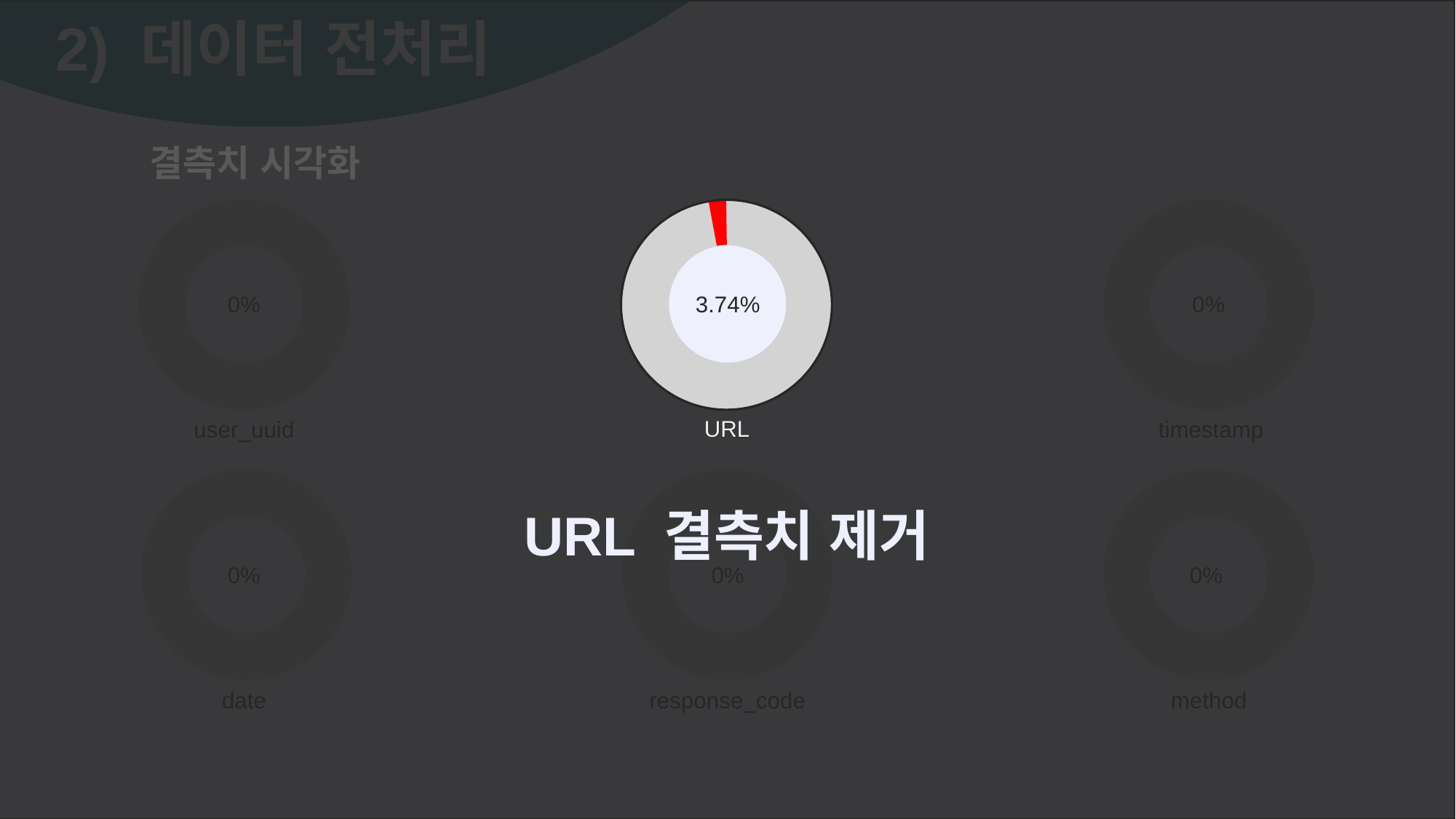

3) 퍼널 분석
2) 데이터 전처리

2) 데이터 전처리
결측치 시각화

0%
3.74%
0%
URL
user_uuid
URL
timestamp

URL 결측치 제거
0%
0%
0%
date
response_code
method